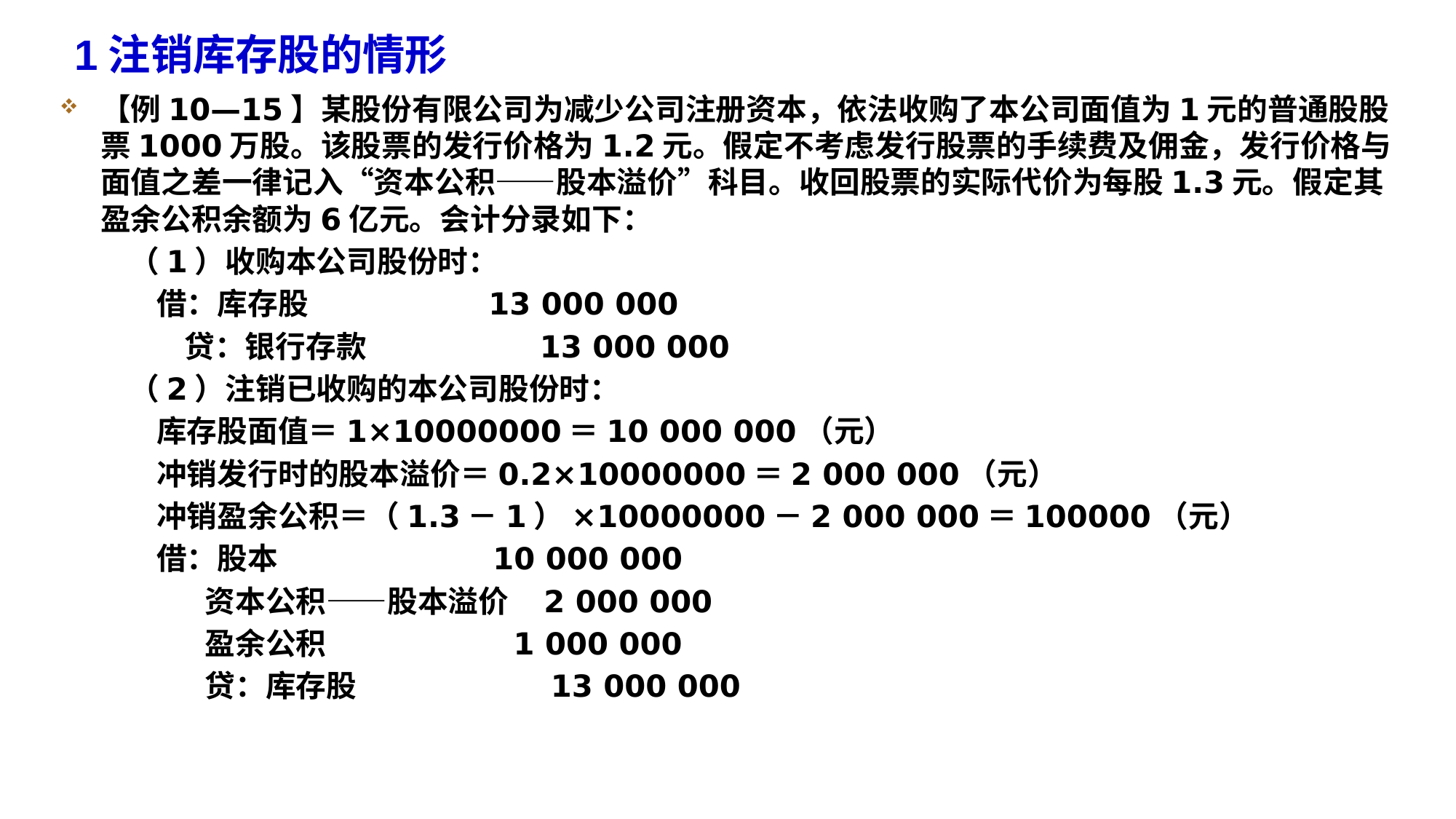

1注销库存股的情形
【例10—15】某股份有限公司为减少公司注册资本，依法收购了本公司面值为1元的普通股股票1000万股。该股票的发行价格为1.2元。假定不考虑发行股票的手续费及佣金，发行价格与面值之差一律记入“资本公积——股本溢价”科目。收回股票的实际代价为每股1.3元。假定其盈余公积余额为6亿元。会计分录如下：
         （1）收购本公司股份时：
             借：库存股                         13 000 000
                 贷：银行存款                        13 000 000
         （2）注销已收购的本公司股份时：
             库存股面值＝1×10000000＝10 000 000（元）
             冲销发行时的股本溢价＝0.2×10000000＝2 000 000（元）
             冲销盈余公积＝（1.3－1）×10000000－2 000 000＝100000（元）
             借：股本                              10 000 000
                    资本公积——股本溢价    2 000 000
                    盈余公积                          1 000 000
                    贷：库存股                           13 000 000